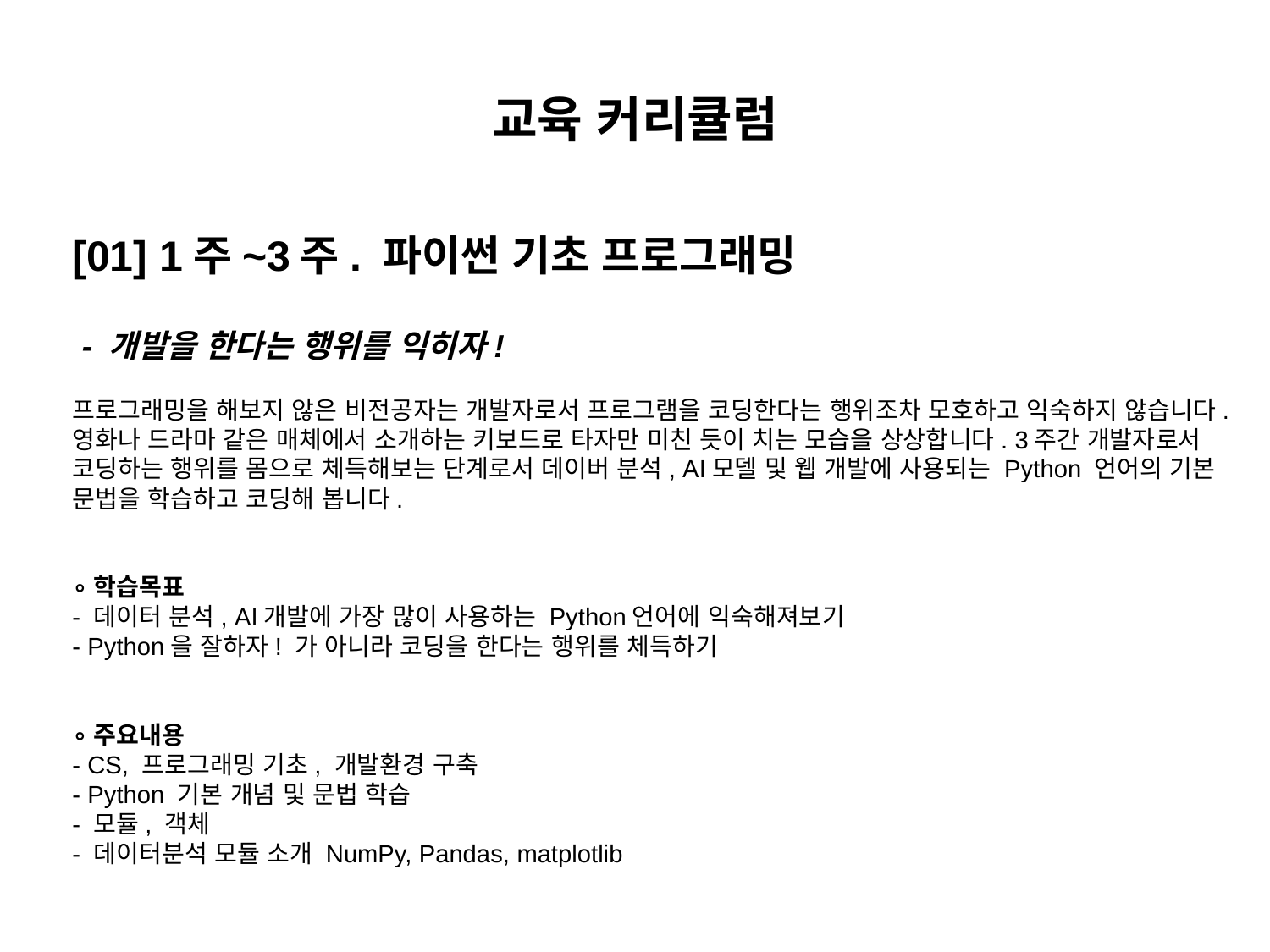

# 교육 커리큘럼
[01] 1주~3주. 파이썬 기초 프로그래밍

 - 개발을 한다는 행위를 익히자!

프로그래밍을 해보지 않은 비전공자는 개발자로서 프로그램을 코딩한다는 행위조차 모호하고 익숙하지 않습니다. 영화나 드라마 같은 매체에서 소개하는 키보드로 타자만 미친 듯이 치는 모습을 상상합니다. 3주간 개발자로서 코딩하는 행위를 몸으로 체득해보는 단계로서 데이버 분석, AI모델 및 웹 개발에 사용되는 Python 언어의 기본 문법을 학습하고 코딩해 봅니다.

∘학습목표
- 데이터 분석, AI개발에 가장 많이 사용하는 Python언어에 익숙해져보기
- Python을 잘하자! 가 아니라 코딩을 한다는 행위를 체득하기

∘주요내용
- CS, 프로그래밍 기초, 개발환경 구축
- Python 기본 개념 및 문법 학습
- 모듈, 객체
- 데이터분석 모듈 소개 NumPy, Pandas, matplotlib